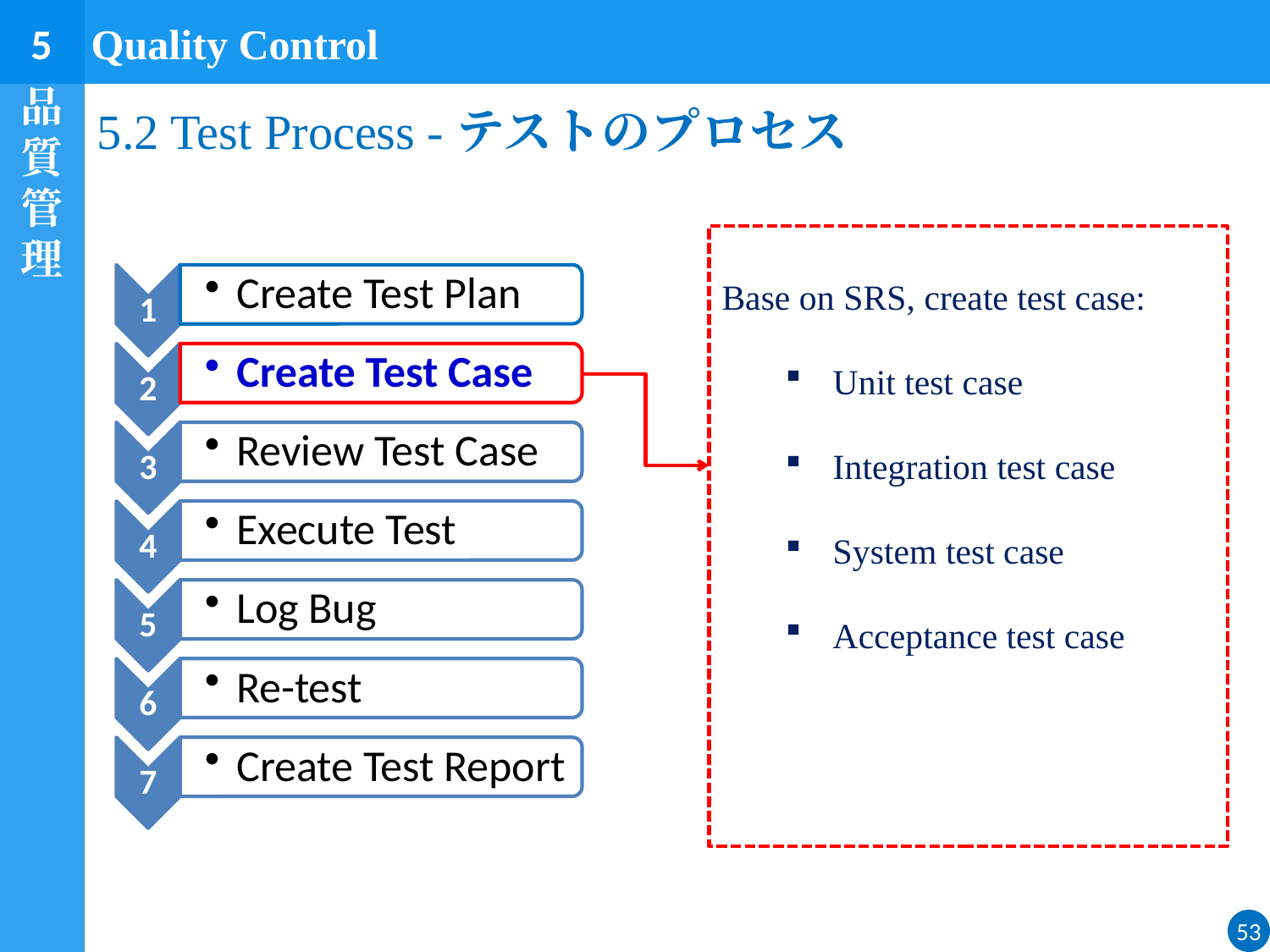

5
Quality Control
品質管理
# 5.2 Test Process -テストのプロセス
Base on SRS, create test case:
Unit test case
Integration test case
System test case
Acceptance test case
1
Create Test Plan
2
Create Test Case
3
Review Test Case
4
Execute Test
5
Log Bug
6
Re-test
7
Create Test Report
53